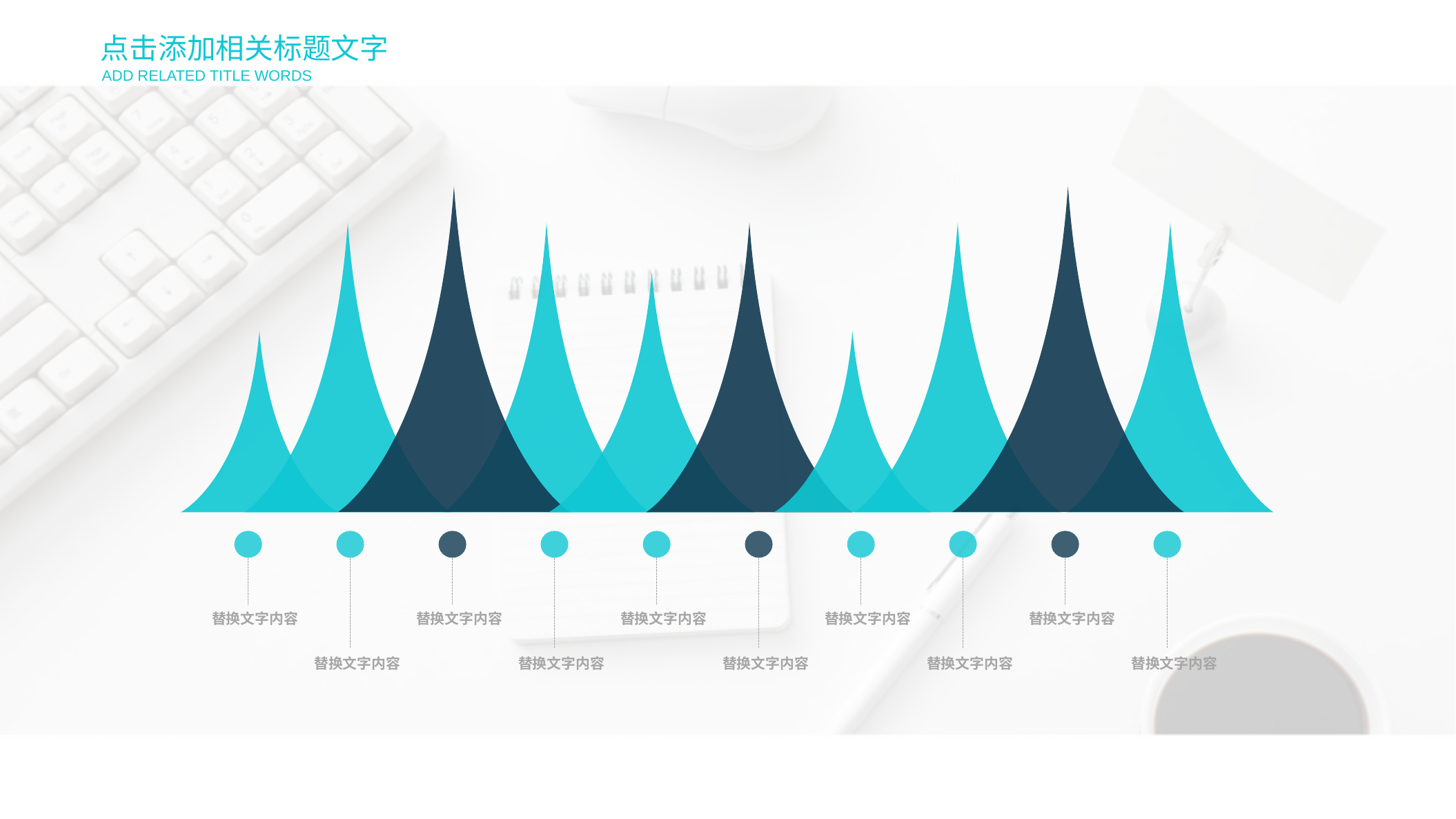

点击添加相关标题文字
ADD RELATED TITLE WORDS

替换文字内容

替换文字内容

替换文字内容

替换文字内容

替换文字内容

替换文字内容

替换文字内容

替换文字内容

替换文字内容

替换文字内容